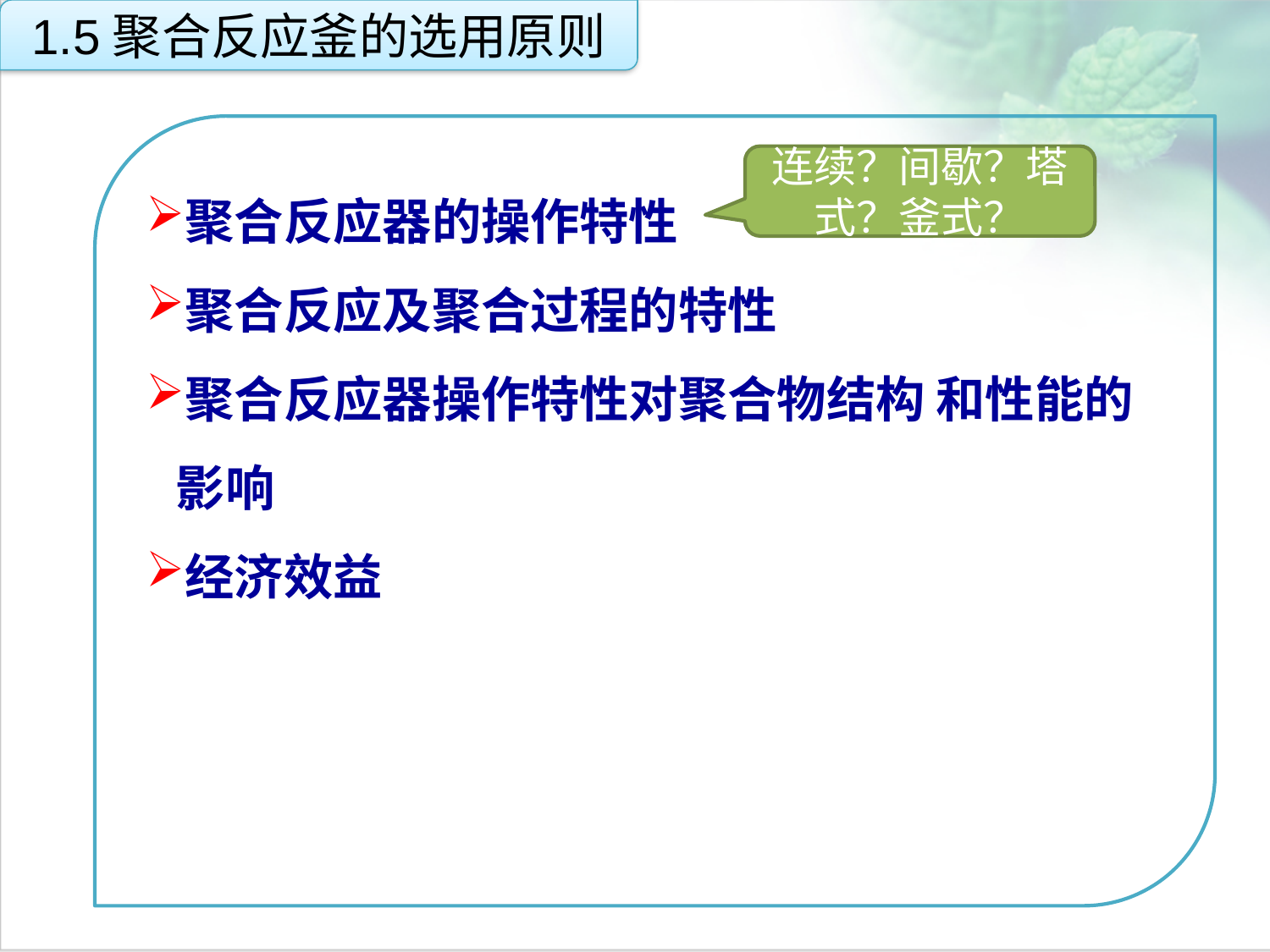

1.5聚合反应釜的选用原则
聚合反应器的操作特性
聚合反应及聚合过程的特性
聚合反应器操作特性对聚合物结构 和性能的影响
经济效益
连续？间歇？塔式？釜式？
点击添加文本
点击添加文本
点击添加文本
点击添加文本